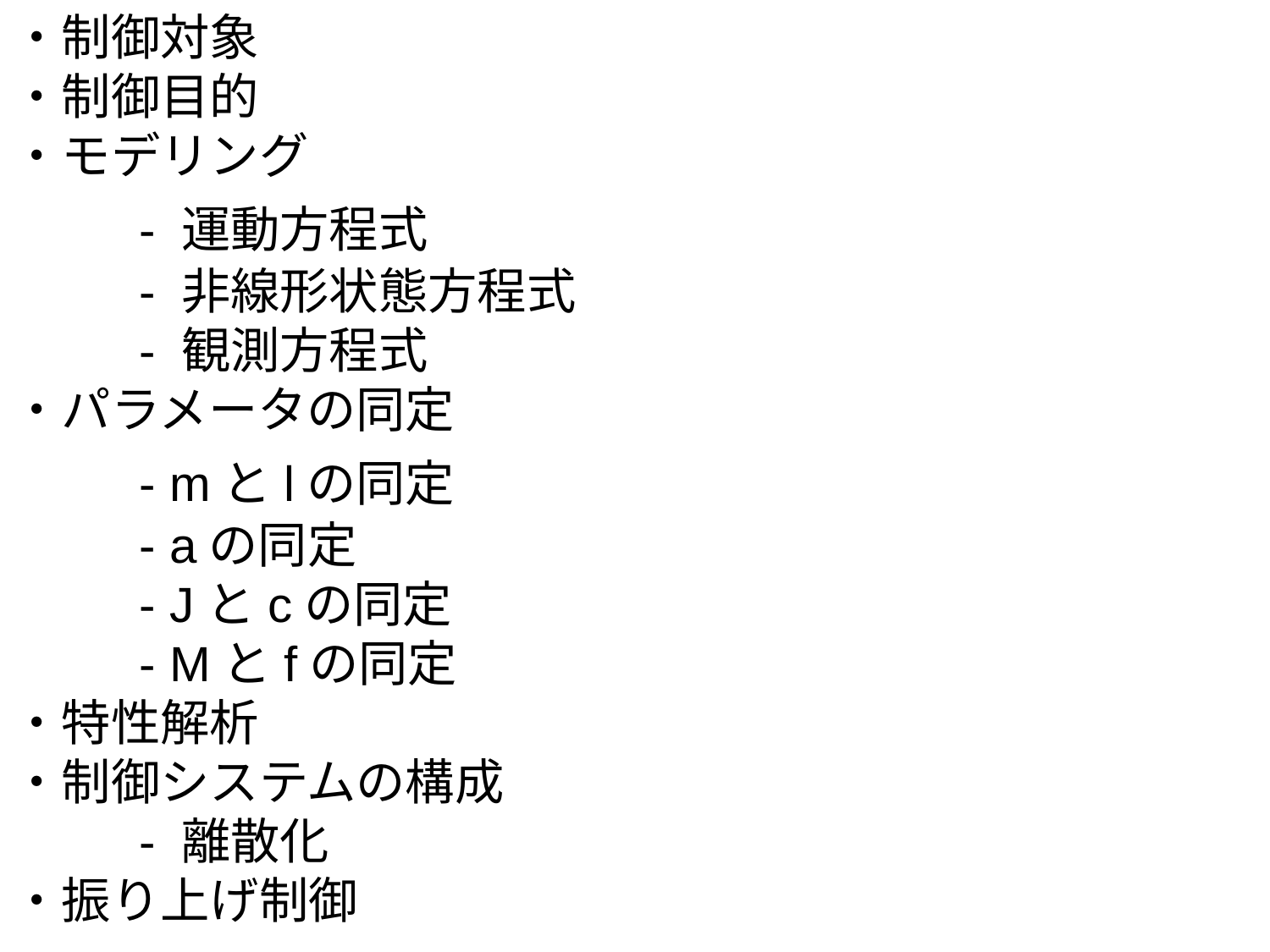

・制御対象
・制御目的
・モデリング
	- 運動方程式
	- 非線形状態方程式
	- 観測方程式
・パラメータの同定
	- mとlの同定
	- aの同定
	- Jとcの同定
	- Mとfの同定
・特性解析
・制御システムの構成
	- 離散化
・振り上げ制御